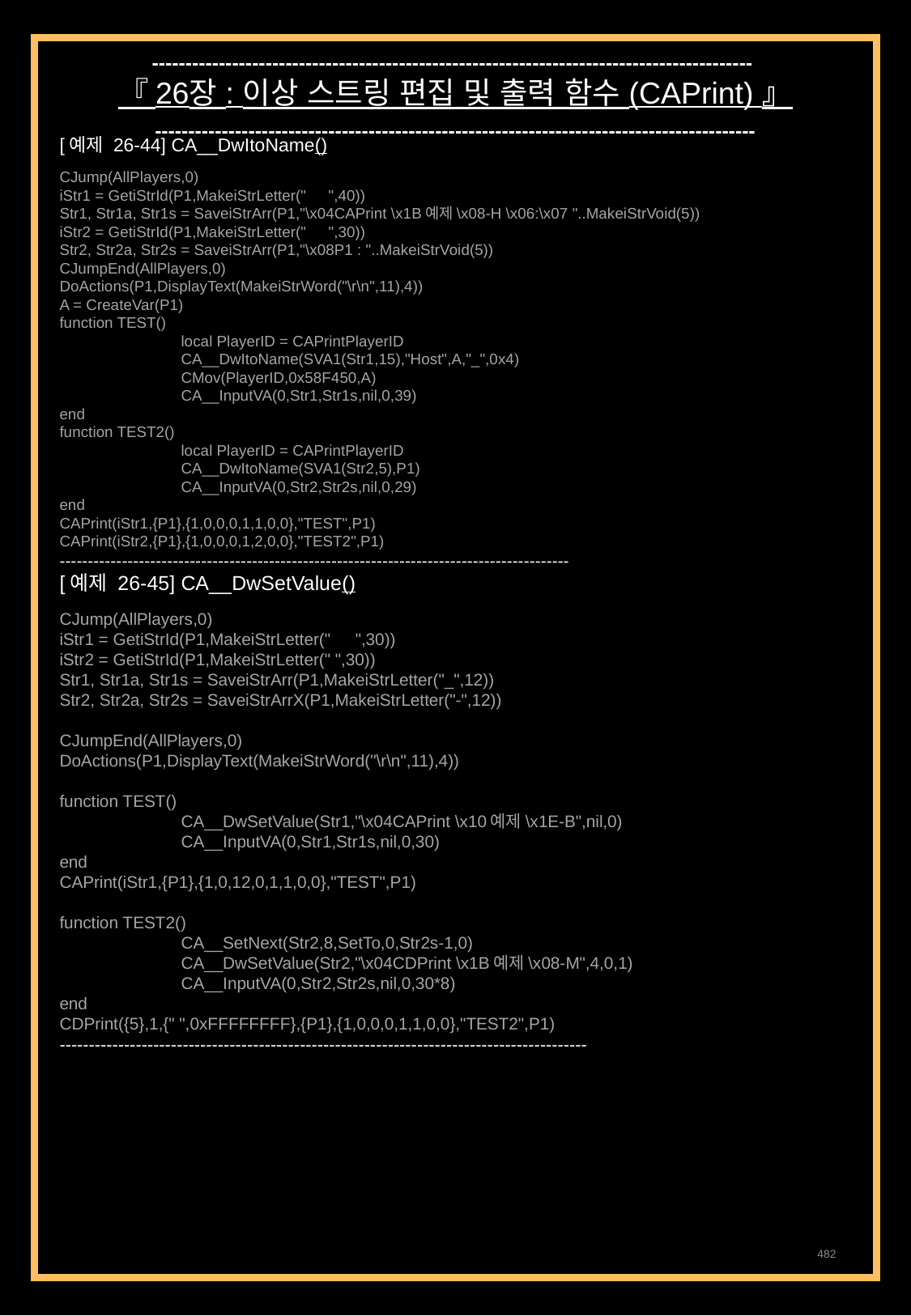

------------------------------------------------------------------------------------------
『 26장 : 이상 스트링 편집 및 출력 함수 (CAPrint) 』
------------------------------------------------------------------------------------------
[예제 26-44] CA__DwItoName()

CJump(AllPlayers,0)
iStr1 = GetiStrId(P1,MakeiStrLetter("　",40))
Str1, Str1a, Str1s = SaveiStrArr(P1,"\x04CAPrint \x1B예제\x08-H \x06:\x07 "..MakeiStrVoid(5))
iStr2 = GetiStrId(P1,MakeiStrLetter("　",30))
Str2, Str2a, Str2s = SaveiStrArr(P1,"\x08P1 : "..MakeiStrVoid(5))
CJumpEnd(AllPlayers,0)
DoActions(P1,DisplayText(MakeiStrWord("\r\n",11),4))
A = CreateVar(P1)
function TEST()
	local PlayerID = CAPrintPlayerID
	CA__DwItoName(SVA1(Str1,15),"Host",A,"_",0x4)
	CMov(PlayerID,0x58F450,A)
	CA__InputVA(0,Str1,Str1s,nil,0,39)
end
function TEST2()
	local PlayerID = CAPrintPlayerID
	CA__DwItoName(SVA1(Str2,5),P1)
	CA__InputVA(0,Str2,Str2s,nil,0,29)
end
CAPrint(iStr1,{P1},{1,0,0,0,1,1,0,0},"TEST",P1)
CAPrint(iStr2,{P1},{1,0,0,0,1,2,0,0},"TEST2",P1)
------------------------------------------------------------------------------------------
[예제 26-45] CA__DwSetValue()

CJump(AllPlayers,0)
iStr1 = GetiStrId(P1,MakeiStrLetter("　",30))
iStr2 = GetiStrId(P1,MakeiStrLetter(" ",30))
Str1, Str1a, Str1s = SaveiStrArr(P1,MakeiStrLetter("_",12))
Str2, Str2a, Str2s = SaveiStrArrX(P1,MakeiStrLetter("-",12))

CJumpEnd(AllPlayers,0)
DoActions(P1,DisplayText(MakeiStrWord("\r\n",11),4))

function TEST()
	CA__DwSetValue(Str1,"\x04CAPrint \x10예제\x1E-B",nil,0)
	CA__InputVA(0,Str1,Str1s,nil,0,30)
end
CAPrint(iStr1,{P1},{1,0,12,0,1,1,0,0},"TEST",P1)

function TEST2()
	CA__SetNext(Str2,8,SetTo,0,Str2s-1,0)
	CA__DwSetValue(Str2,"\x04CDPrint \x1B예제\x08-M",4,0,1)
	CA__InputVA(0,Str2,Str2s,nil,0,30*8)
end
CDPrint({5},1,{" ",0xFFFFFFFF},{P1},{1,0,0,0,1,1,0,0},"TEST2",P1)
------------------------------------------------------------------------------------------

482